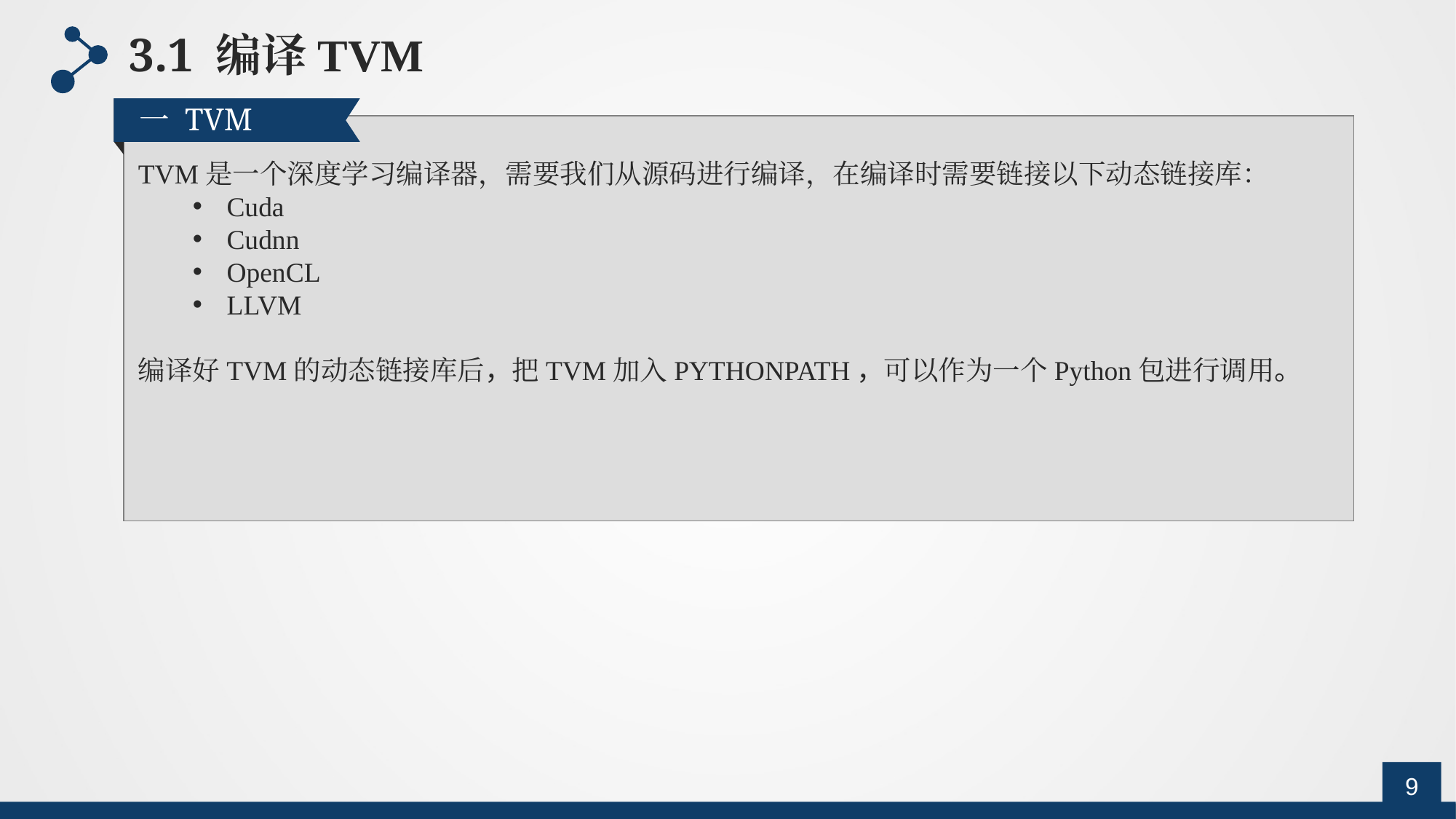

3.1 编译TVM

一 TVM

TVM是一个深度学习编译器，需要我们从源码进行编译，在编译时需要链接以下动态链接库：
Cuda
Cudnn
OpenCL
LLVM

编译好TVM的动态链接库后，把TVM加入PYTHONPATH，可以作为一个Python包进行调用。